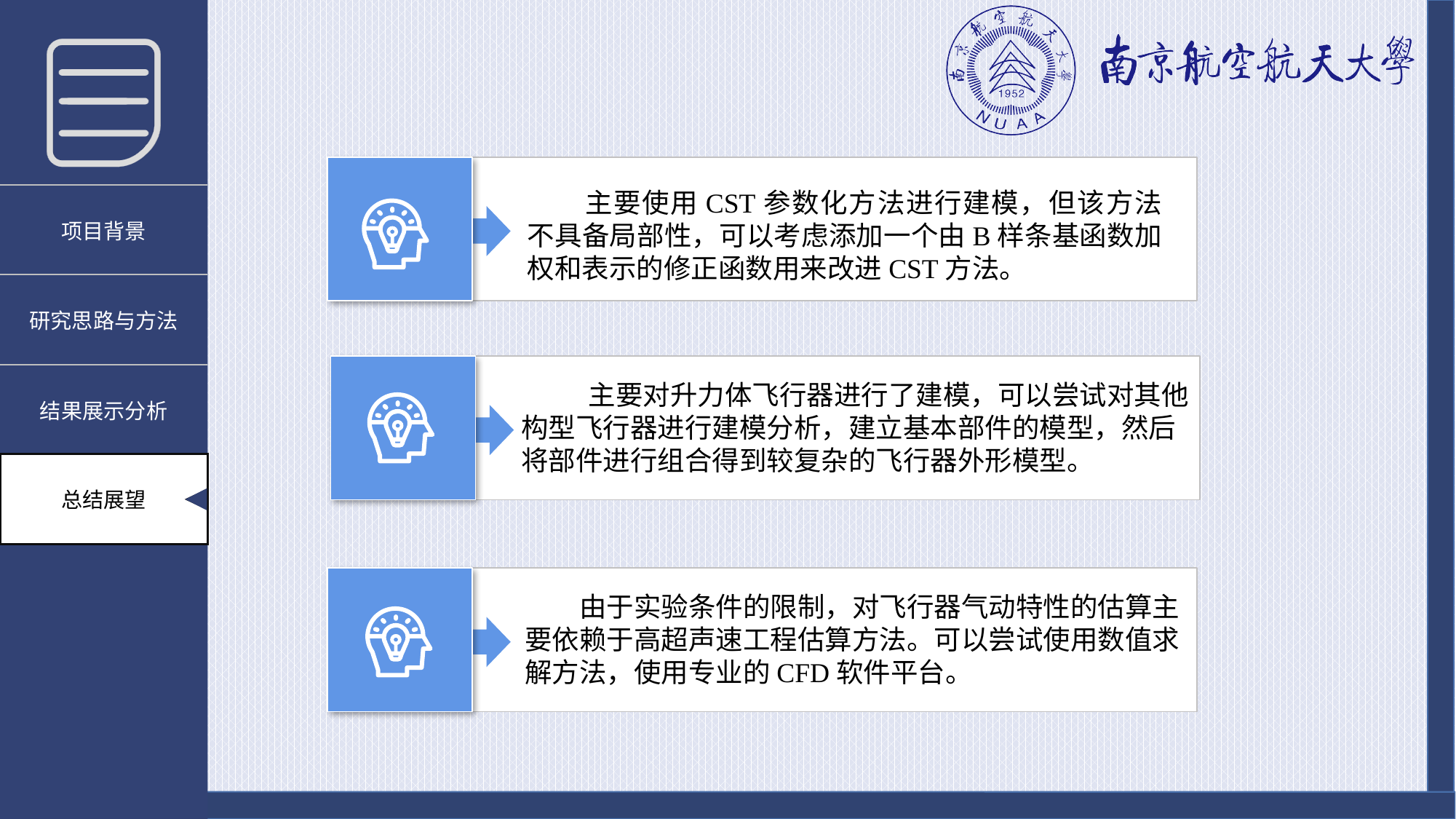

主要使用CST参数化方法进行建模，但该方法不具备局部性，可以考虑添加一个由B样条基函数加权和表示的修正函数用来改进CST方法。

 主要对升力体飞行器进行了建模，可以尝试对其他构型飞行器进行建模分析，建立基本部件的模型，然后将部件进行组合得到较复杂的飞行器外形模型。

由于实验条件的限制，对飞行器气动特性的估算主要依赖于高超声速工程估算方法。可以尝试使用数值求解方法，使用专业的CFD软件平台。